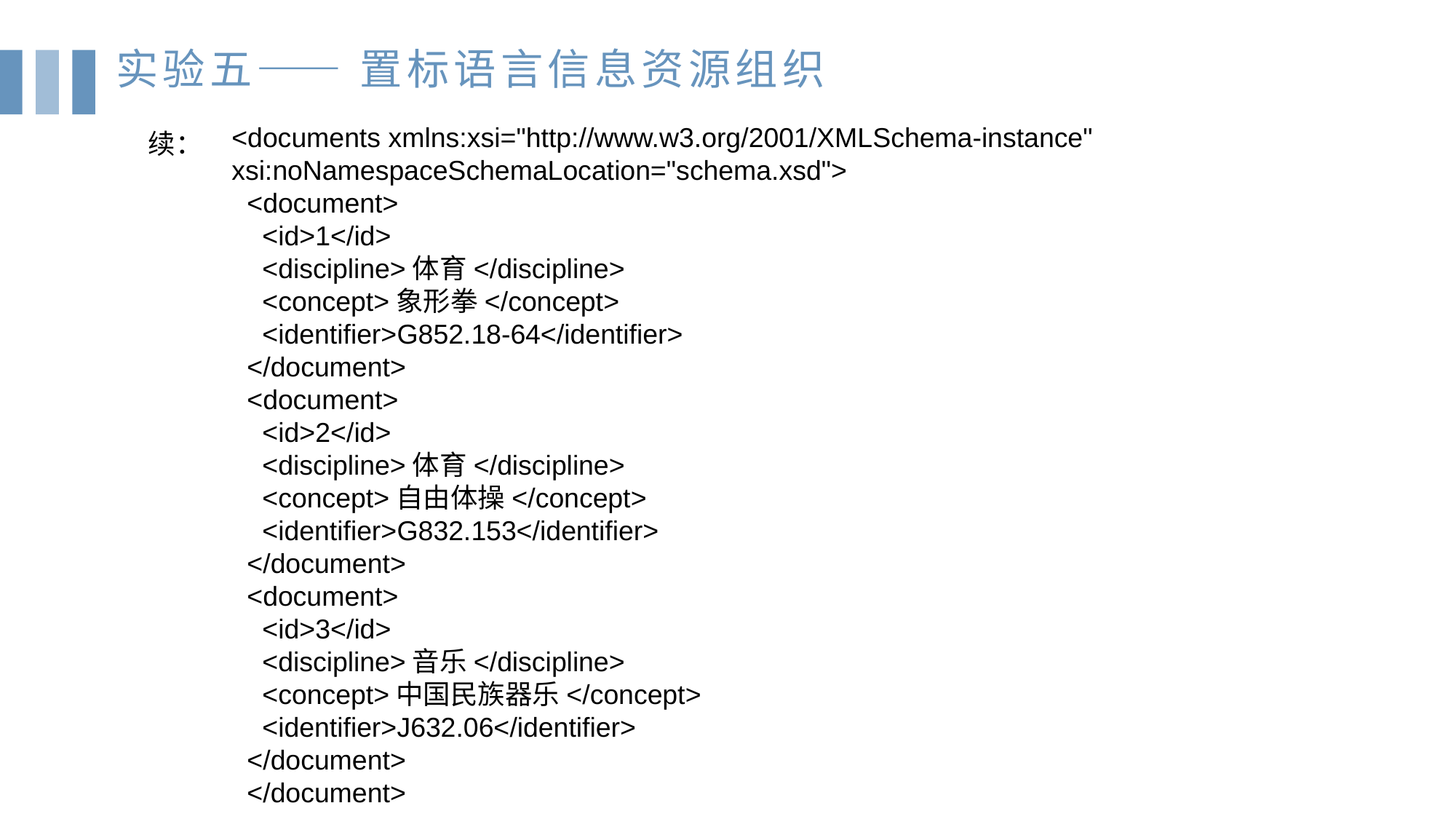

实验五—— 置标语言信息资源组织

<documents xmlns:xsi="http://www.w3.org/2001/XMLSchema-instance" xsi:noNamespaceSchemaLocation="schema.xsd">  <document>    <id>1</id>    <discipline>体育</discipline>    <concept>象形拳</concept>    <identifier>G852.18-64</identifier>  </document>  <document>    <id>2</id>    <discipline>体育</discipline>    <concept>自由体操</concept>    <identifier>G832.153</identifier>  </document>  <document>    <id>3</id>    <discipline>音乐</discipline>    <concept>中国民族器乐</concept>    <identifier>J632.06</identifier>  </document>  </document>

续：